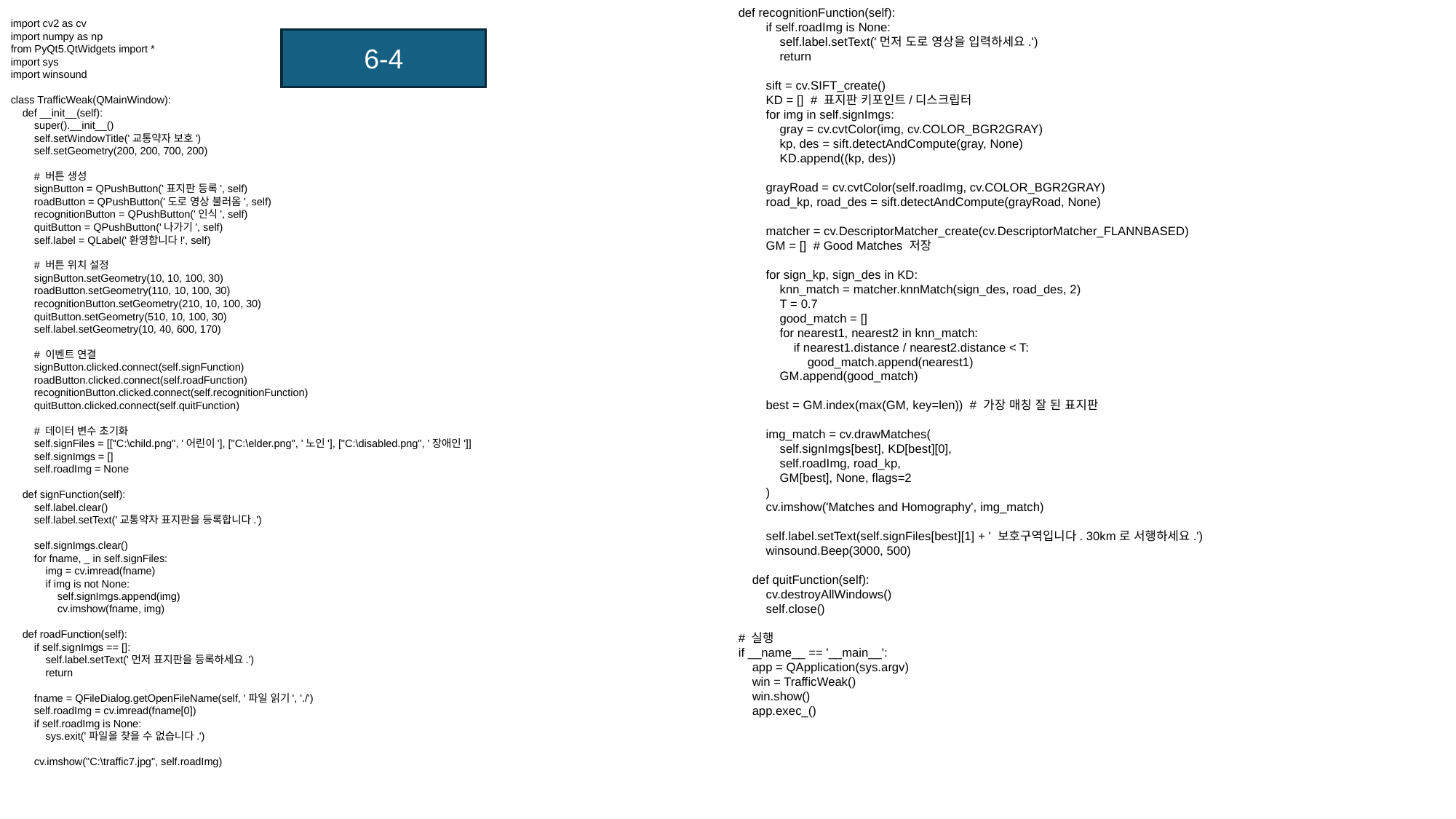

def recognitionFunction(self):
        if self.roadImg is None:
            self.label.setText('먼저 도로 영상을 입력하세요.')
            return

        sift = cv.SIFT_create()
        KD = []  # 표지판 키포인트/디스크립터
        for img in self.signImgs:
            gray = cv.cvtColor(img, cv.COLOR_BGR2GRAY)
            kp, des = sift.detectAndCompute(gray, None)
            KD.append((kp, des))

        grayRoad = cv.cvtColor(self.roadImg, cv.COLOR_BGR2GRAY)
        road_kp, road_des = sift.detectAndCompute(grayRoad, None)

        matcher = cv.DescriptorMatcher_create(cv.DescriptorMatcher_FLANNBASED)
        GM = []  # Good Matches 저장

        for sign_kp, sign_des in KD:
            knn_match = matcher.knnMatch(sign_des, road_des, 2)
            T = 0.7
            good_match = []
            for nearest1, nearest2 in knn_match:
                if nearest1.distance / nearest2.distance < T:
                    good_match.append(nearest1)
            GM.append(good_match)

        best = GM.index(max(GM, key=len))  # 가장 매칭 잘 된 표지판

        img_match = cv.drawMatches(
            self.signImgs[best], KD[best][0],
            self.roadImg, road_kp,
            GM[best], None, flags=2
        )
        cv.imshow('Matches and Homography', img_match)

        self.label.setText(self.signFiles[best][1] + ' 보호구역입니다. 30km로 서행하세요.')
        winsound.Beep(3000, 500)

    def quitFunction(self):
        cv.destroyAllWindows()
        self.close()

# 실행
if __name__ == '__main__':
    app = QApplication(sys.argv)
    win = TrafficWeak()
    win.show()
    app.exec_()
import cv2 as cv
import numpy as np
from PyQt5.QtWidgets import *
import sys
import winsound

class TrafficWeak(QMainWindow):
    def __init__(self):
        super().__init__()
        self.setWindowTitle('교통약자 보호')
        self.setGeometry(200, 200, 700, 200)

        # 버튼 생성
        signButton = QPushButton('표지판 등록', self)
        roadButton = QPushButton('도로 영상 불러옴', self)
        recognitionButton = QPushButton('인식', self)
        quitButton = QPushButton('나가기', self)
        self.label = QLabel('환영합니다!', self)

        # 버튼 위치 설정
        signButton.setGeometry(10, 10, 100, 30)
        roadButton.setGeometry(110, 10, 100, 30)
        recognitionButton.setGeometry(210, 10, 100, 30)
        quitButton.setGeometry(510, 10, 100, 30)
        self.label.setGeometry(10, 40, 600, 170)

        # 이벤트 연결
        signButton.clicked.connect(self.signFunction)
        roadButton.clicked.connect(self.roadFunction)
        recognitionButton.clicked.connect(self.recognitionFunction)
        quitButton.clicked.connect(self.quitFunction)

        # 데이터 변수 초기화
        self.signFiles = [["C:\child.png", '어린이'], ["C:\elder.png", '노인'], ["C:\disabled.png", '장애인']]
        self.signImgs = []
        self.roadImg = None

    def signFunction(self):
        self.label.clear()
        self.label.setText('교통약자 표지판을 등록합니다.')

        self.signImgs.clear()
        for fname, _ in self.signFiles:
            img = cv.imread(fname)
            if img is not None:
                self.signImgs.append(img)
                cv.imshow(fname, img)

    def roadFunction(self):
        if self.signImgs == []:
            self.label.setText('먼저 표지판을 등록하세요.')
            return

        fname = QFileDialog.getOpenFileName(self, '파일 읽기', './')
        self.roadImg = cv.imread(fname[0])
        if self.roadImg is None:
            sys.exit('파일을 찾을 수 없습니다.')

        cv.imshow("C:\traffic7.jpg", self.roadImg)

6-4